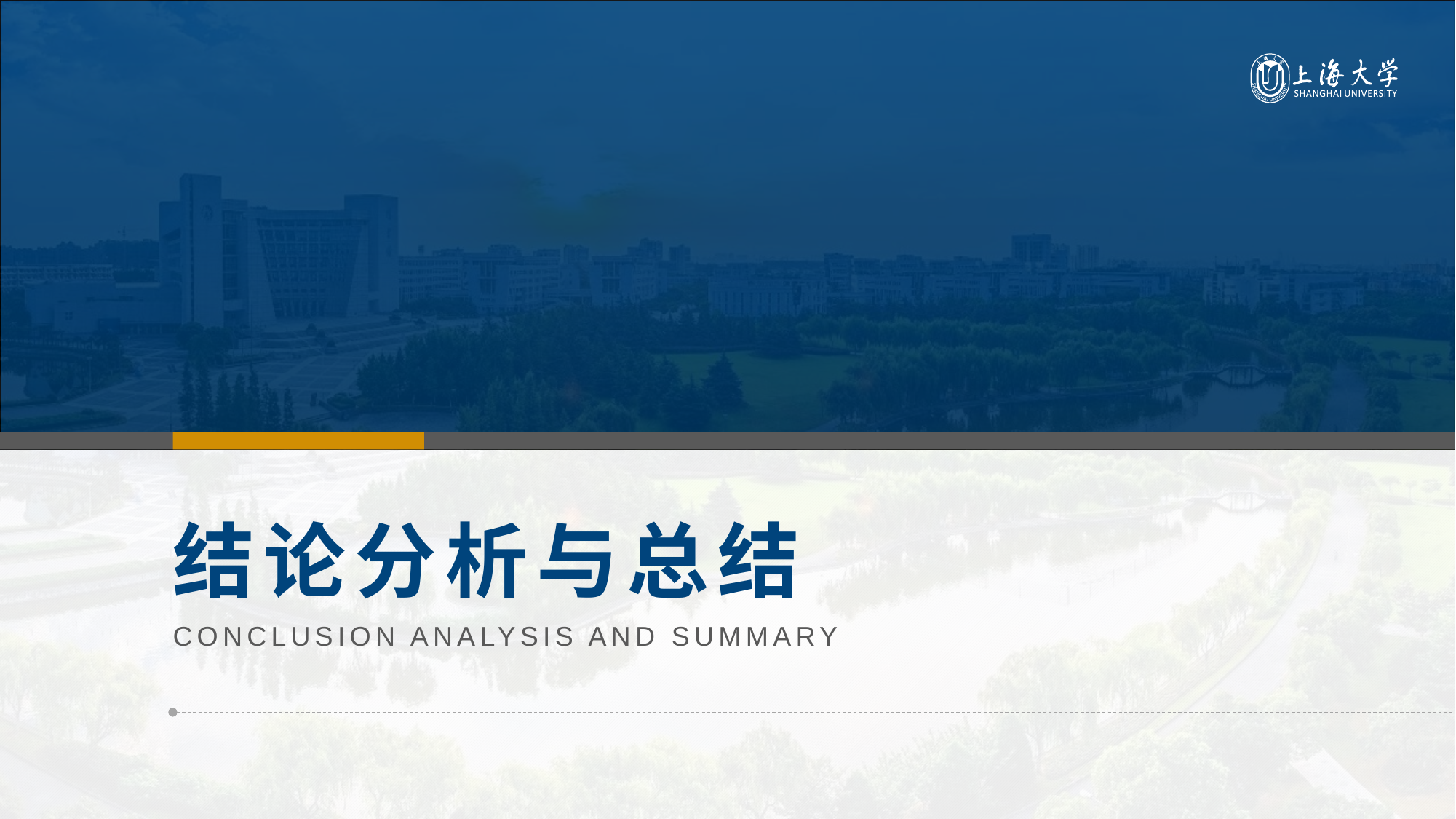

右键单击左侧缩略图→版式→选择【其他过渡页形式】
04
# 结论分析与总结
CONCLUSION ANALYSIS AND SUMMARY